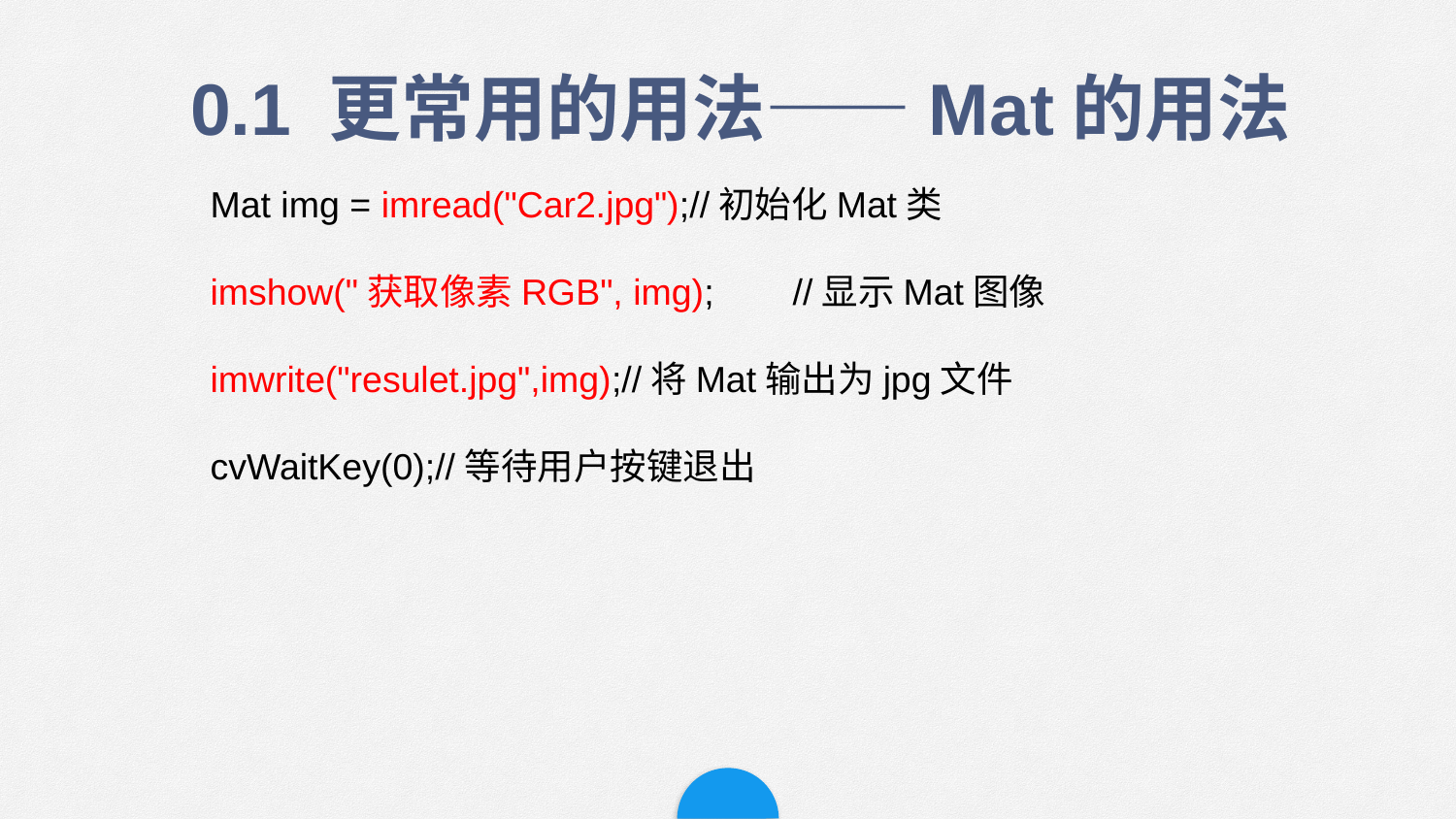

0.1 更常用的用法——Mat的用法
Mat img = imread("Car2.jpg");//初始化Mat类

imshow("获取像素RGB", img);	//显示Mat图像

imwrite("resulet.jpg",img);//将Mat输出为jpg文件

cvWaitKey(0);//等待用户按键退出

9